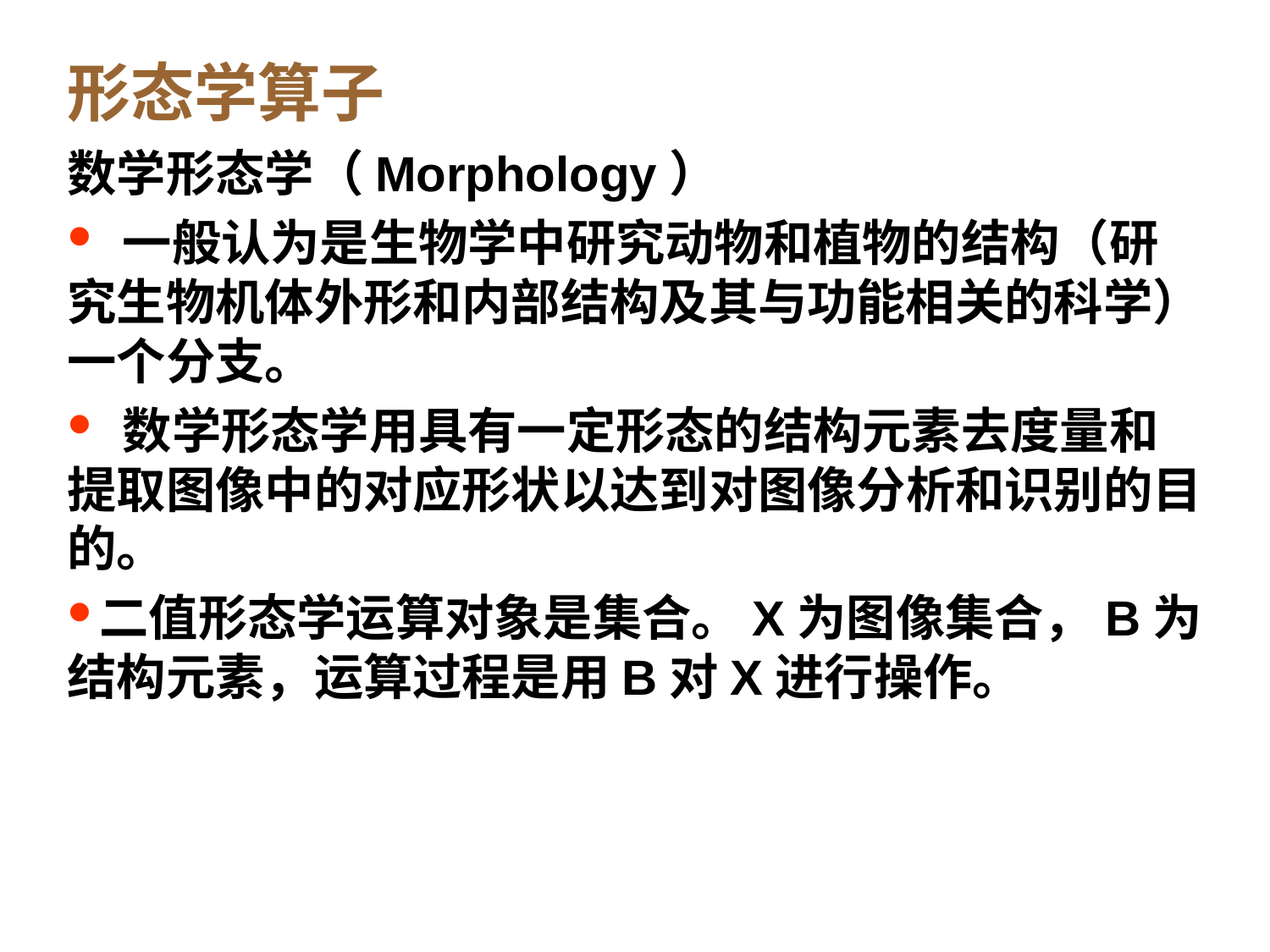

形态学算子
数学形态学（Morphology）
 一般认为是生物学中研究动物和植物的结构（研究生物机体外形和内部结构及其与功能相关的科学）一个分支。
 数学形态学用具有一定形态的结构元素去度量和提取图像中的对应形状以达到对图像分析和识别的目的。
二值形态学运算对象是集合。X为图像集合，B为结构元素，运算过程是用B对X进行操作。